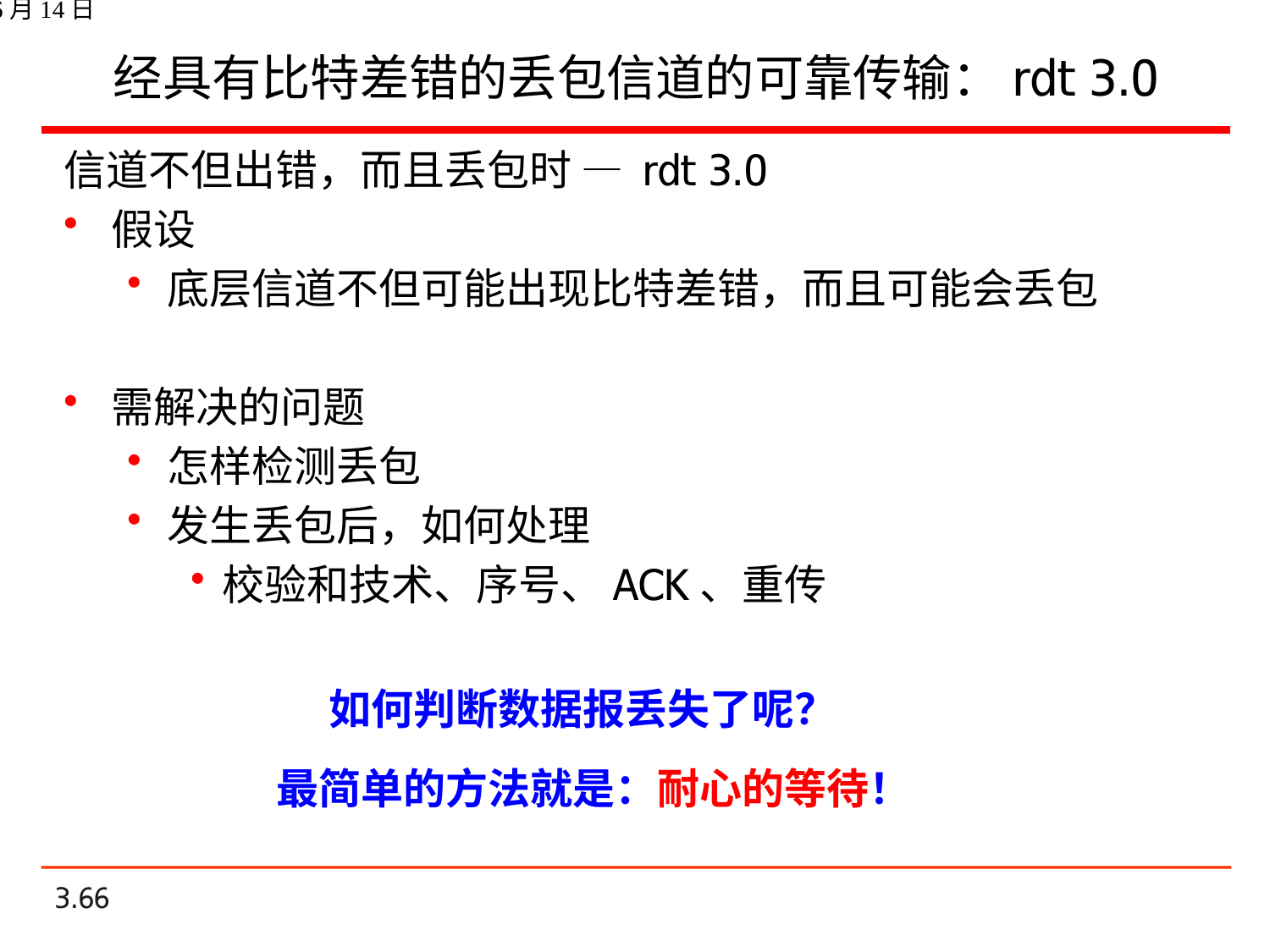

# 经具有比特差错的丢包信道的可靠传输：rdt 3.0
信道不但出错，而且丢包时 — rdt 3.0
假设
底层信道不但可能出现比特差错，而且可能会丢包

需解决的问题
怎样检测丢包
发生丢包后，如何处理
校验和技术、序号、ACK、重传
如何判断数据报丢失了呢？
最简单的方法就是：耐心的等待！
2021年6月14日